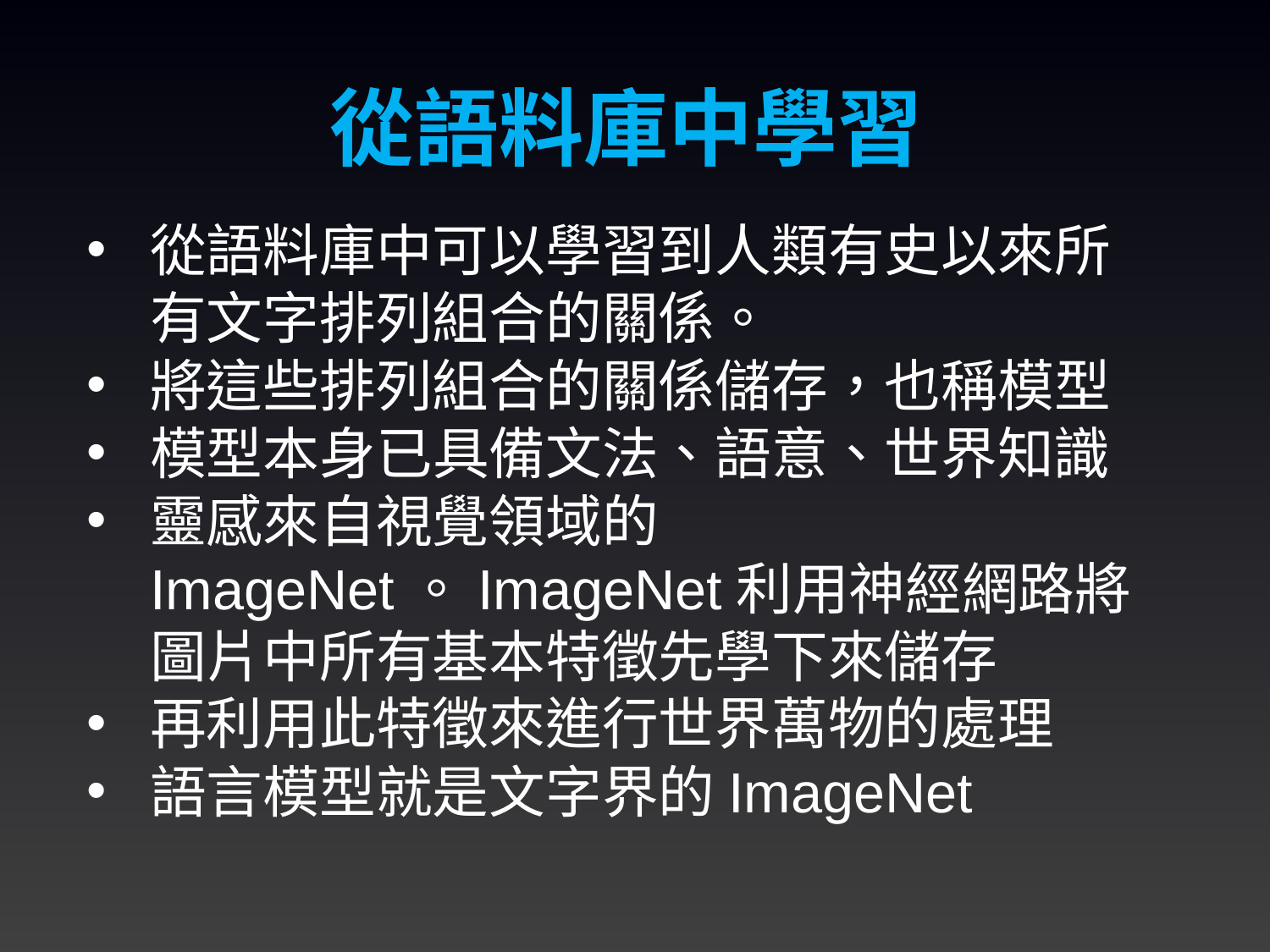

從語料庫中學習
從語料庫中可以學習到人類有史以來所有文字排列組合的關係。
將這些排列組合的關係儲存，也稱模型
模型本身已具備文法、語意、世界知識
靈感來自視覺領域的ImageNet。ImageNet利用神經網路將圖片中所有基本特徵先學下來儲存
再利用此特徵來進行世界萬物的處理
語言模型就是文字界的ImageNet

3/14/2024
79